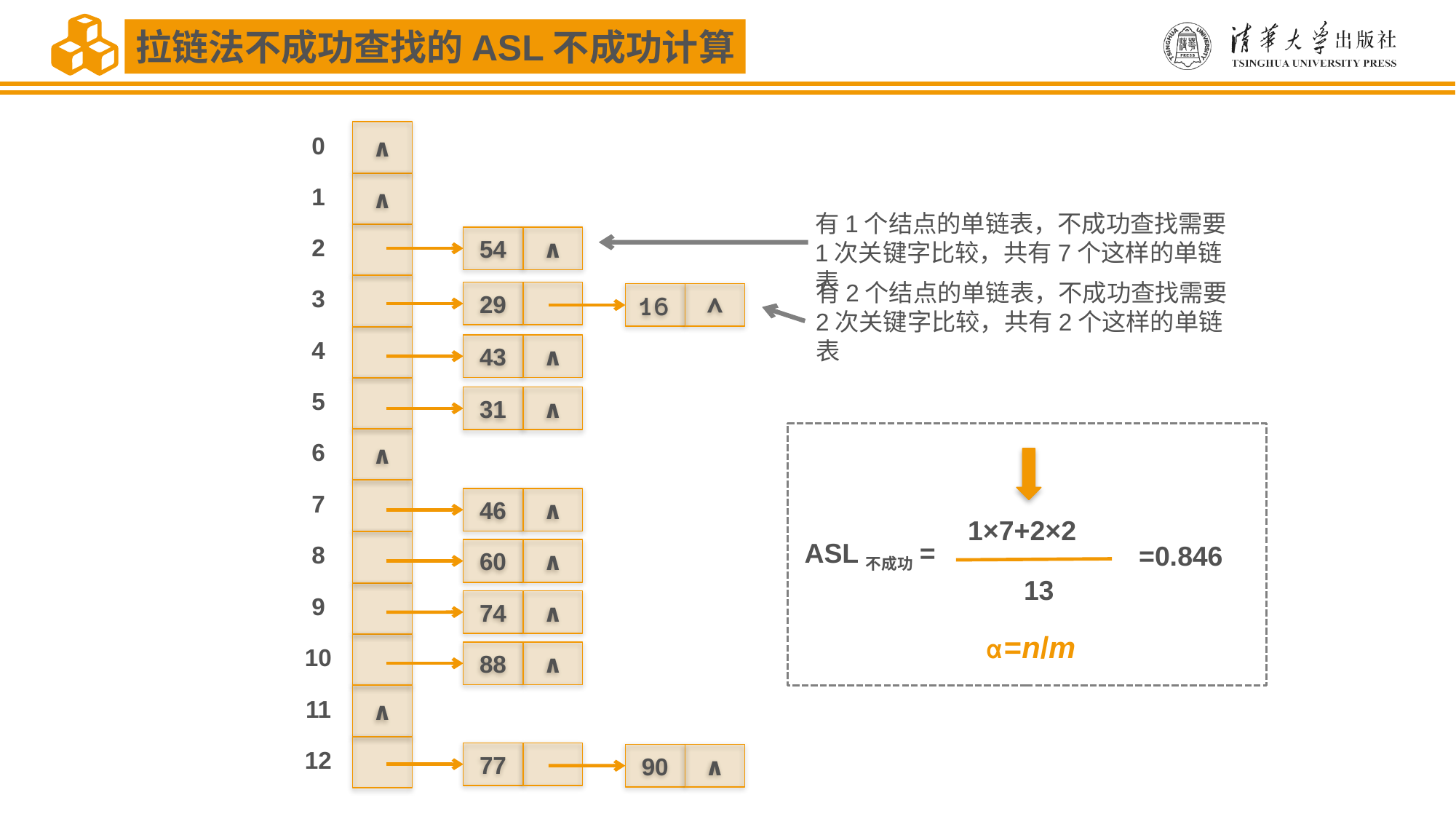

拉链法不成功查找的ASL不成功计算
∧
0
∧
1
有1个结点的单链表，不成功查找需要1次关键字比较，共有7个这样的单链表

54
∧
2
有2个结点的单链表，不成功查找需要2次关键字比较，共有2个这样的单链表

29

16
∧
3

43
∧
4

5
31
∧

∧
6

1×7+2×2
ASL不成功=
=0.846
13
α=n/m

46
∧
7

60
∧
8

74
∧
9

88
∧
10
∧
11

77

90
∧
12